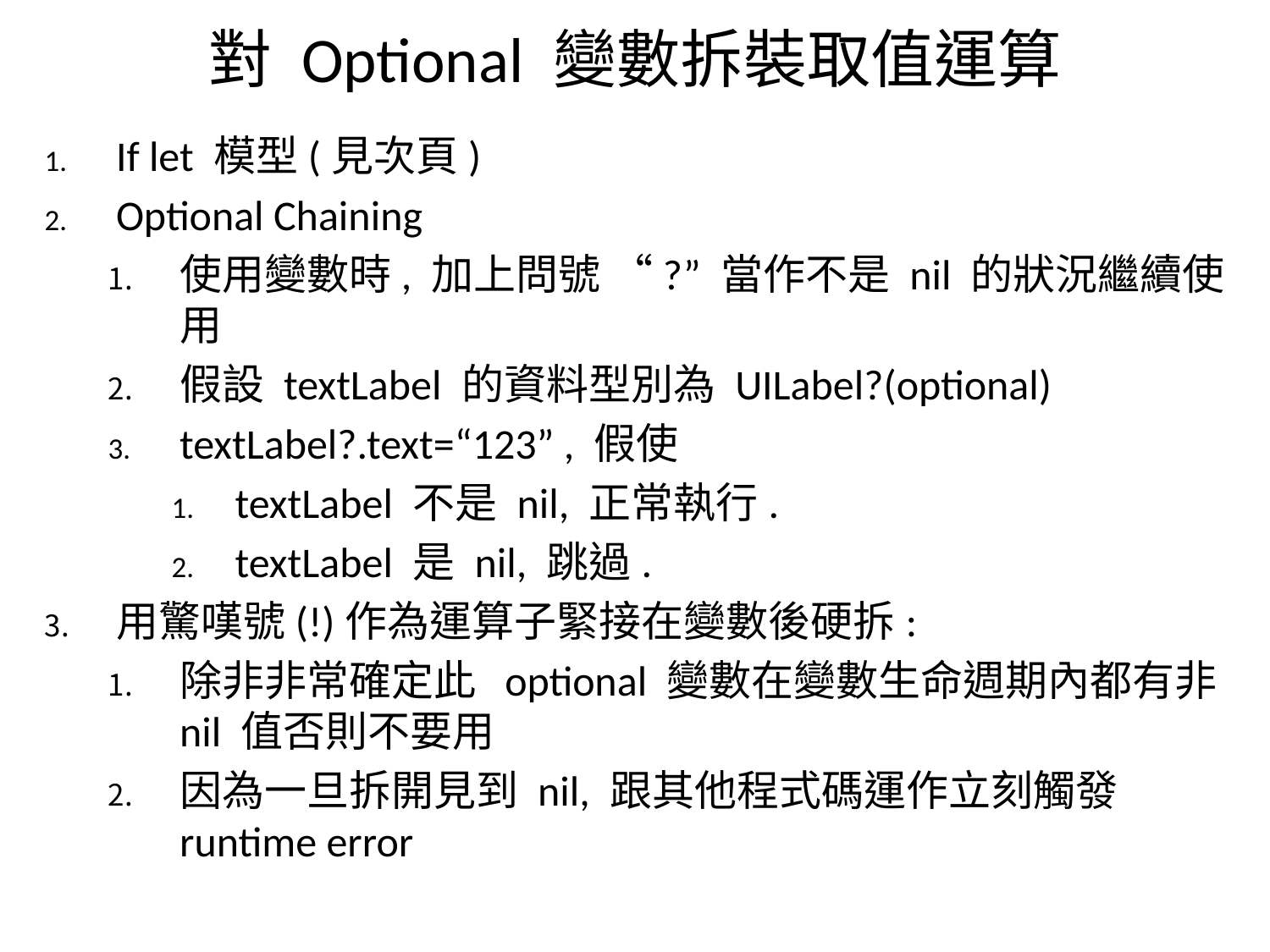

# 對 Optional 變數拆裝取值運算
If let 模型(見次頁)
Optional Chaining
使用變數時, 加上問號 “?” 當作不是 nil 的狀況繼續使用
假設 textLabel 的資料型別為 UILabel?(optional)
textLabel?.text=“123” , 假使
textLabel 不是 nil, 正常執行.
textLabel 是 nil, 跳過.
用驚嘆號(!)作為運算子緊接在變數後硬拆:
除非非常確定此  optional 變數在變數生命週期內都有非 nil 值否則不要用
因為一旦拆開見到 nil, 跟其他程式碼運作立刻觸發  runtime error